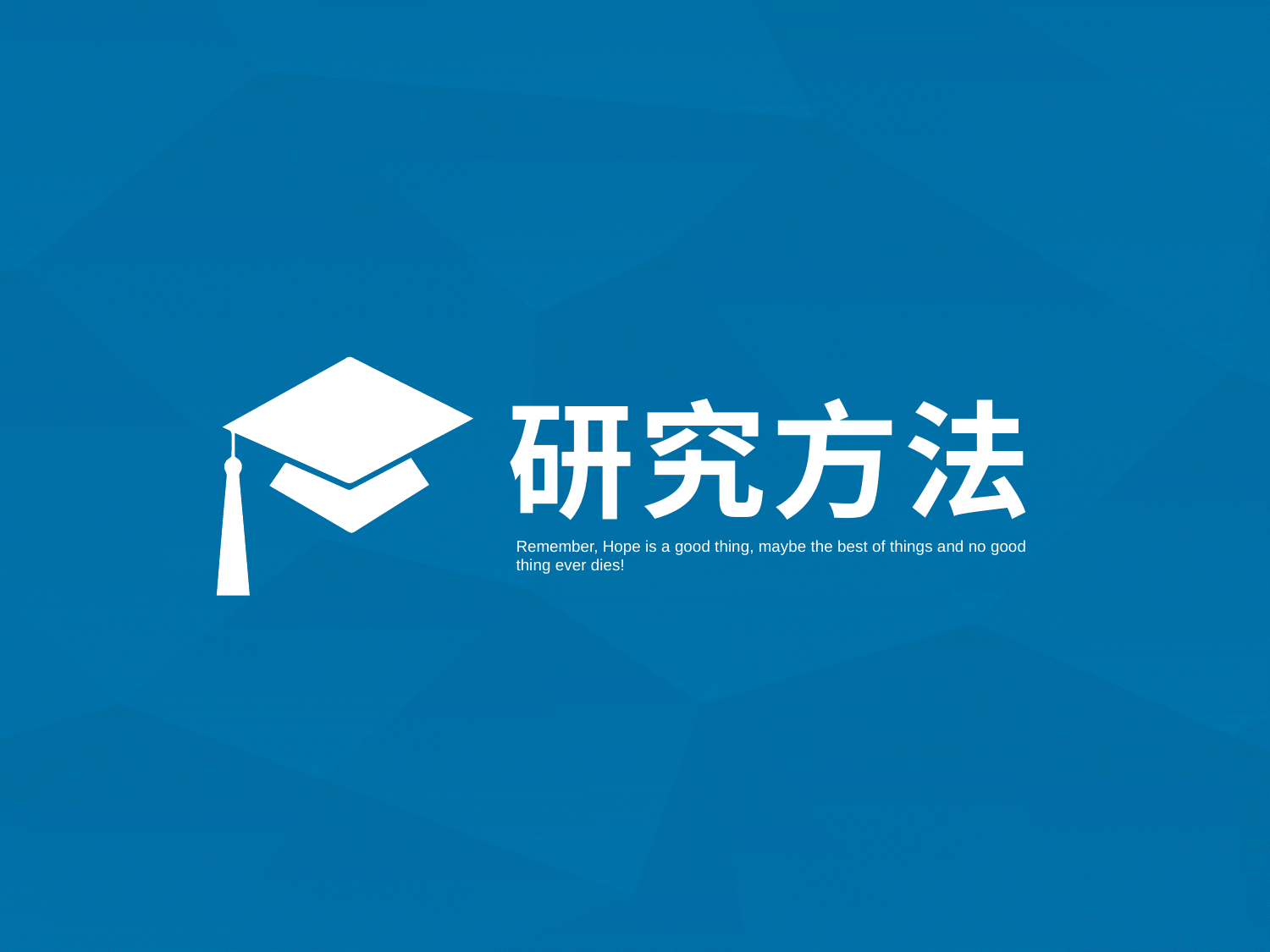

研究方法
Remember, Hope is a good thing, maybe the best of things and no good thing ever dies!